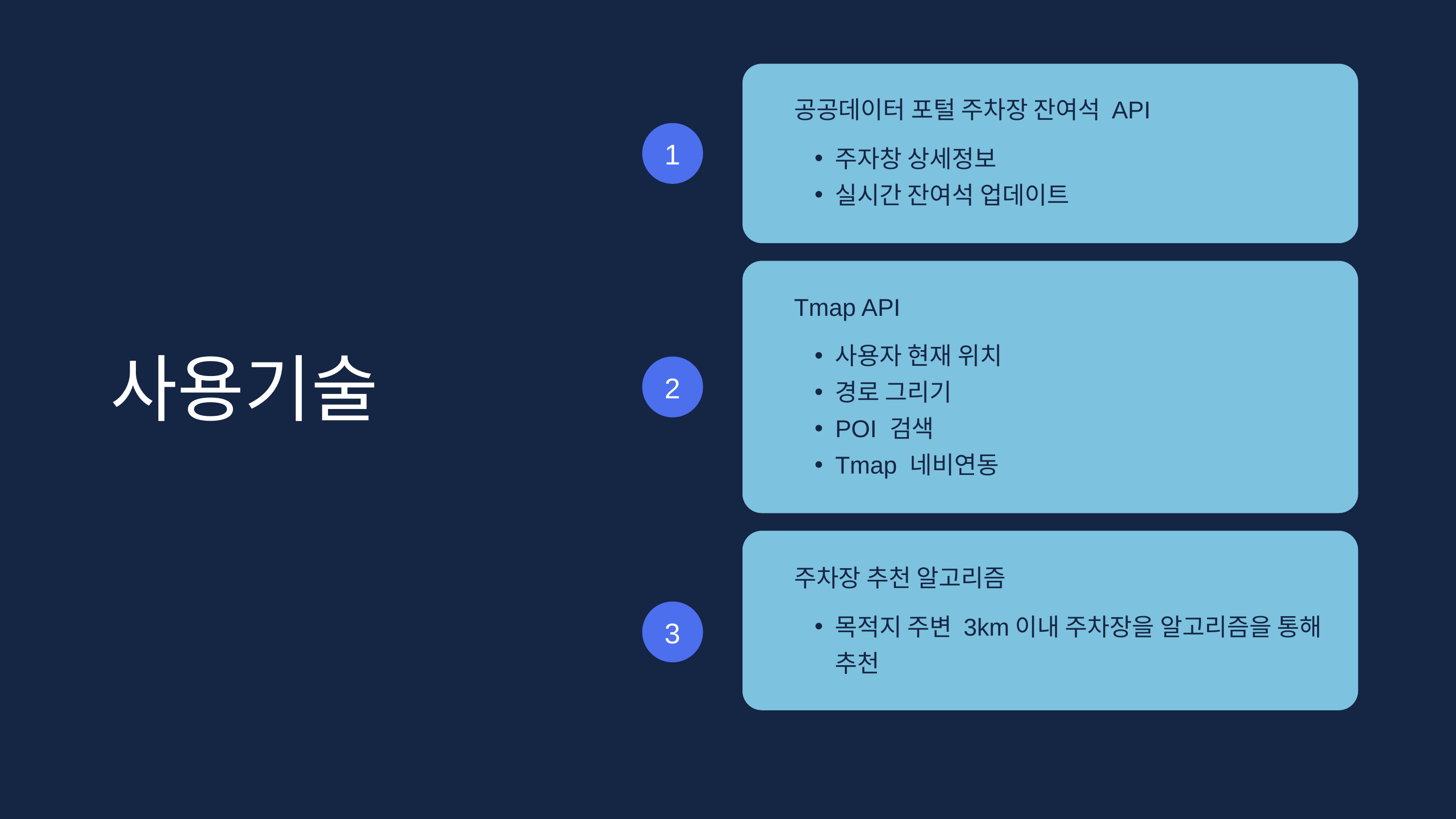

공공데이터 포털 주차장 잔여석 API
주자창 상세정보
실시간 잔여석 업데이트

1
Tmap API

사용기술
1 API
2. 주차장 추천 알고리즘
3. 이런식으로오키 기술이 뭐가있지?

Tmap API
사용자 현재 위치
경로 그리기
POI 검색
Tmap 네비연동
사용기술

2

주차장 추천 알고리즘
목적지 주변 3km이내 주차장을 알고리즘을 통해 추천

3